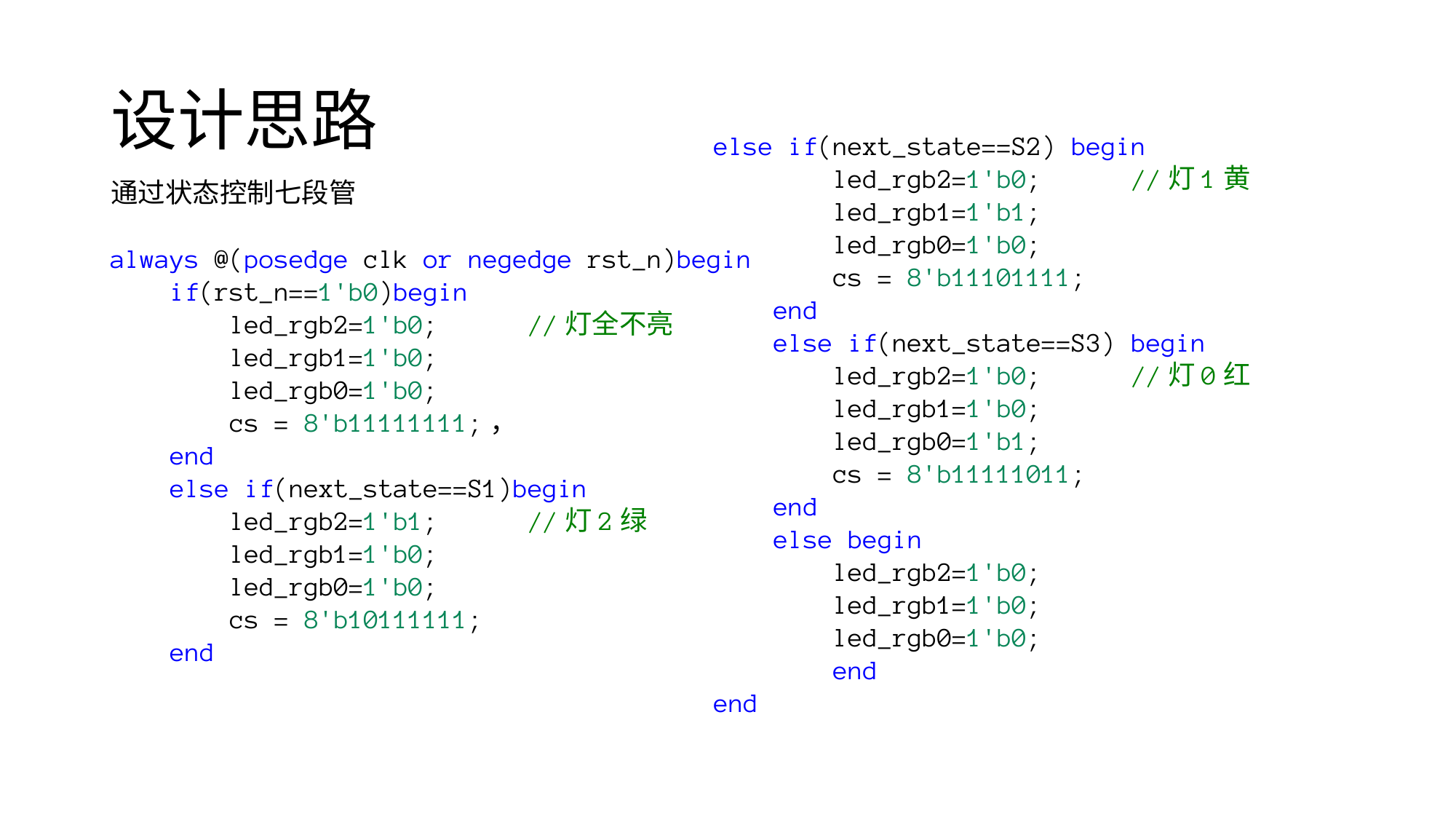

# 设计思路
else if(next_state==S2) begin
        led_rgb2=1'b0;      //灯1黄
        led_rgb1=1'b1;
        led_rgb0=1'b0;
        cs = 8'b11101111;
    end
    else if(next_state==S3) begin
        led_rgb2=1'b0;      //灯0红
        led_rgb1=1'b0;
        led_rgb0=1'b1;
        cs = 8'b11111011;
    end
    else begin
        led_rgb2=1'b0;
        led_rgb1=1'b0;
        led_rgb0=1'b0;
        end
end
通过状态控制七段管

always @(posedge clk or negedge rst_n)begin
    if(rst_n==1'b0)begin
        led_rgb2=1'b0;      //灯全不亮
        led_rgb1=1'b0;
        led_rgb0=1'b0;
        cs = 8'b11111111;，
    end
    else if(next_state==S1)begin
        led_rgb2=1'b1;      //灯2绿
        led_rgb1=1'b0;
        led_rgb0=1'b0;
        cs = 8'b10111111;
    end